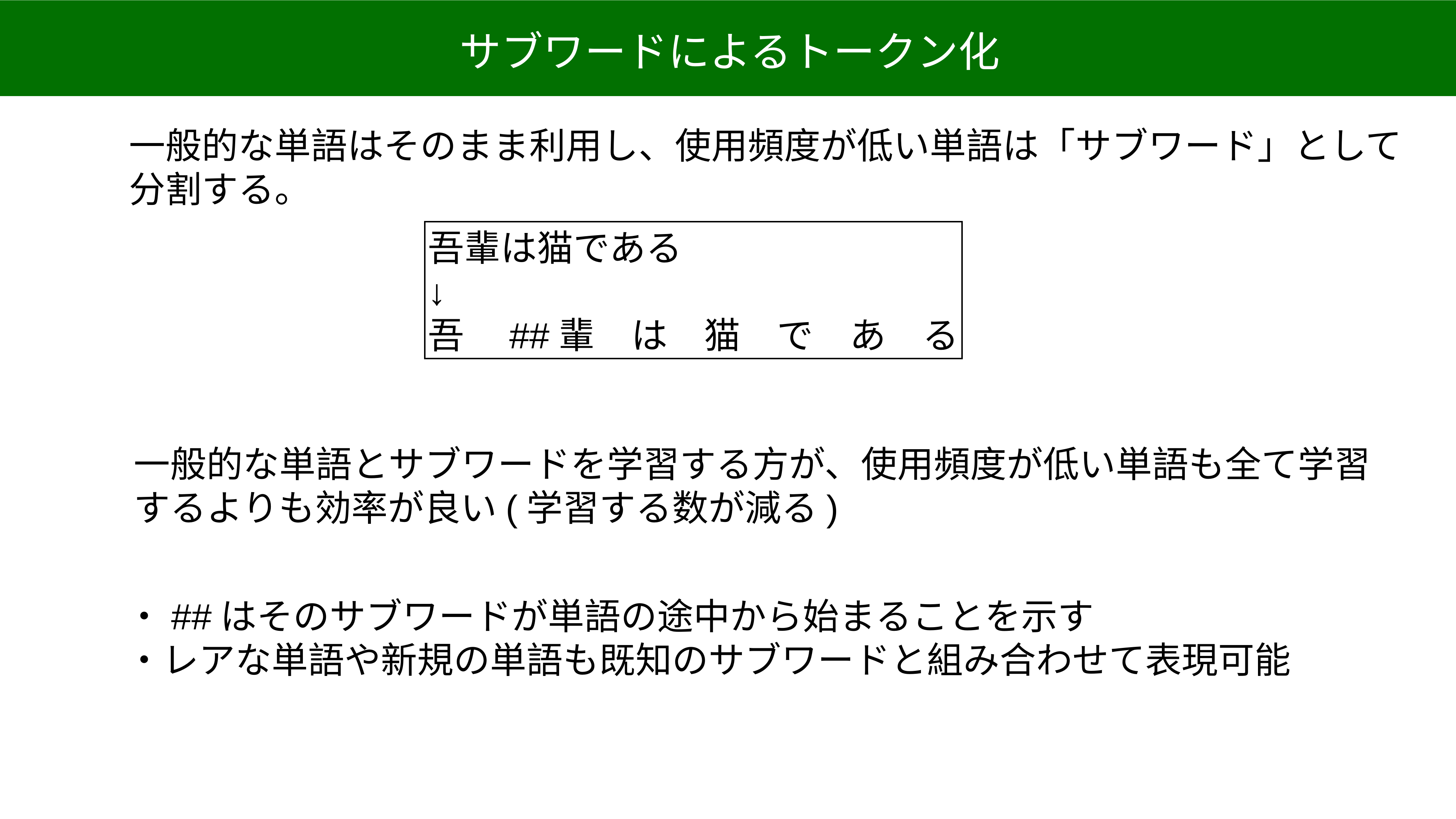

サブワードによるトークン化
一般的な単語はそのまま利用し、使用頻度が低い単語は「サブワード」として
分割する。
吾輩は猫である
↓
吾　##輩　は　猫　で　あ　る
一般的な単語とサブワードを学習する方が、使用頻度が低い単語も全て学習
するよりも効率が良い(学習する数が減る)
・##はそのサブワードが単語の途中から始まることを示す
・レアな単語や新規の単語も既知のサブワードと組み合わせて表現可能